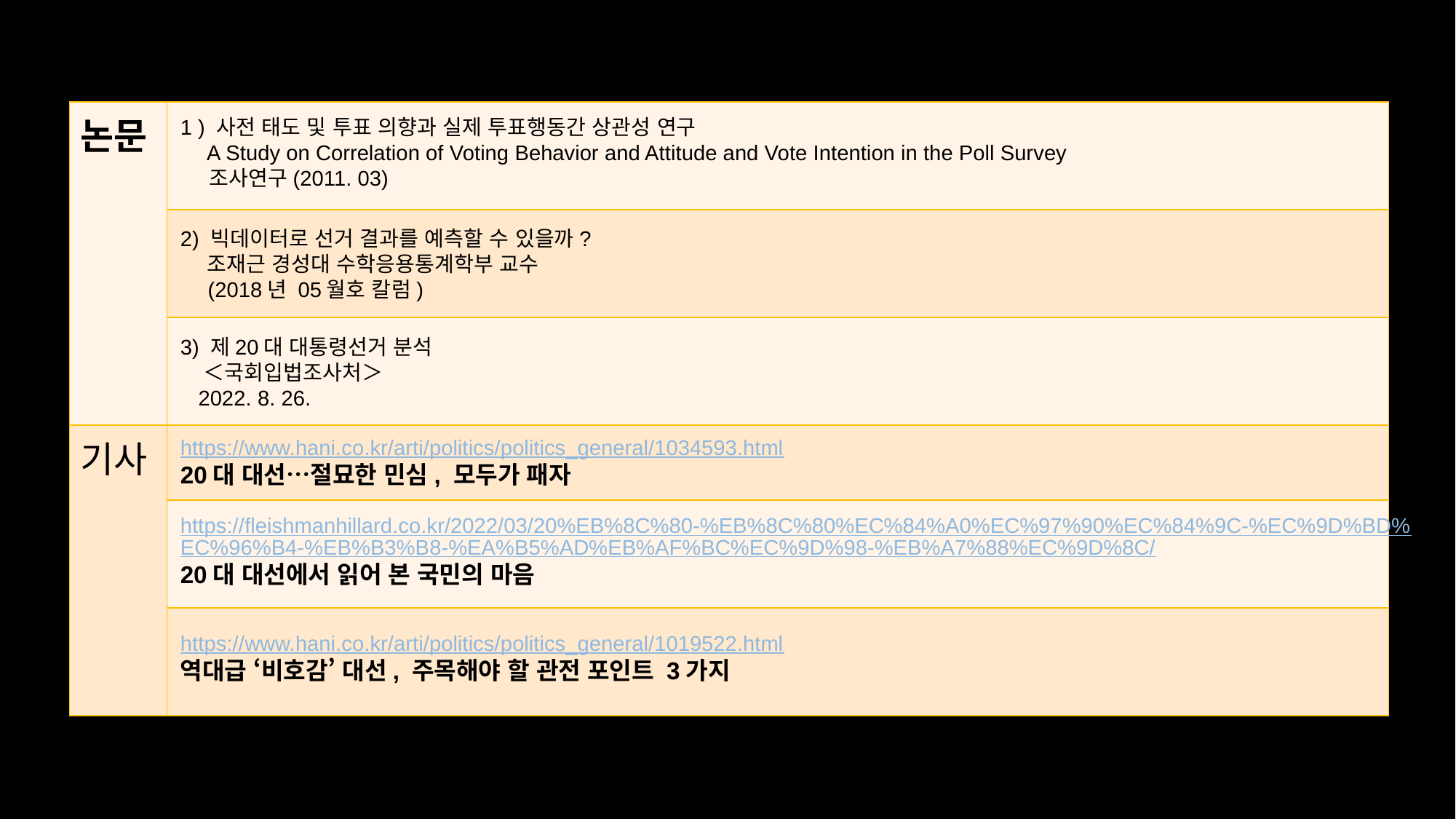

| 논문 |  |
| --- | --- |
|  |  |
|  |  |
| 기사 |  |
|  |  |
|  |  |
1 ) 사전 태도 및 투표 의향과 실제 투표행동간 상관성 연구
     A Study on Correlation of Voting Behavior and Attitude and Vote Intention in the Poll Survey
     조사연구(2011. 03)
2) 빅데이터로 선거 결과를 예측할 수 있을까?
    조재근 경성대 수학응용통계학부 교수
    (2018년 05월호 칼럼)
3) 제20대 대통령선거 분석
   ＜국회입법조사처＞
   2022. 8. 26.
https://www.hani.co.kr/arti/politics/politics_general/1034593.html
20대 대선…절묘한 민심, 모두가 패자
https://fleishmanhillard.co.kr/2022/03/20%EB%8C%80-%EB%8C%80%EC%84%A0%EC%97%90%EC%84%9C-%EC%9D%BD%EC%96%B4-%EB%B3%B8-%EA%B5%AD%EB%AF%BC%EC%9D%98-%EB%A7%88%EC%9D%8C/
20대 대선에서 읽어 본 국민의 마음
https://www.hani.co.kr/arti/politics/politics_general/1019522.html
역대급 ‘비호감’ 대선, 주목해야 할 관전 포인트 3가지